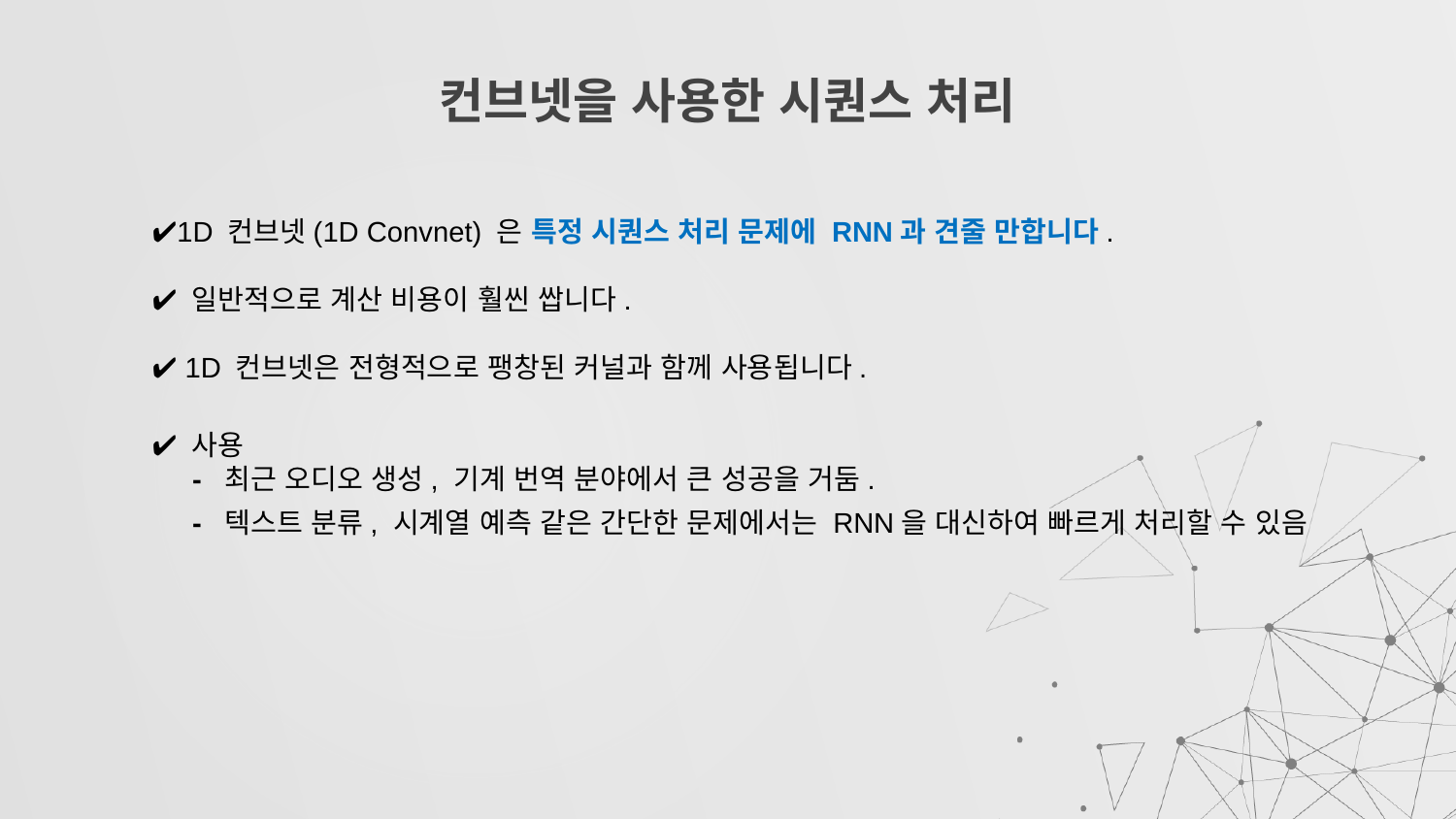

# 컨브넷을 사용한 시퀀스 처리
✔1D 컨브넷(1D Convnet) 은 특정 시퀀스 처리 문제에 RNN과 견줄 만합니다.

✔ 일반적으로 계산 비용이 훨씬 쌉니다.

✔ 1D 컨브넷은 전형적으로 팽창된 커널과 함께 사용됩니다.

✔ 사용
     -  최근 오디오 생성, 기계 번역 분야에서 큰 성공을 거둠.

     -  텍스트 분류, 시계열 예측 같은 간단한 문제에서는 RNN을 대신하여 빠르게 처리할 수 있음